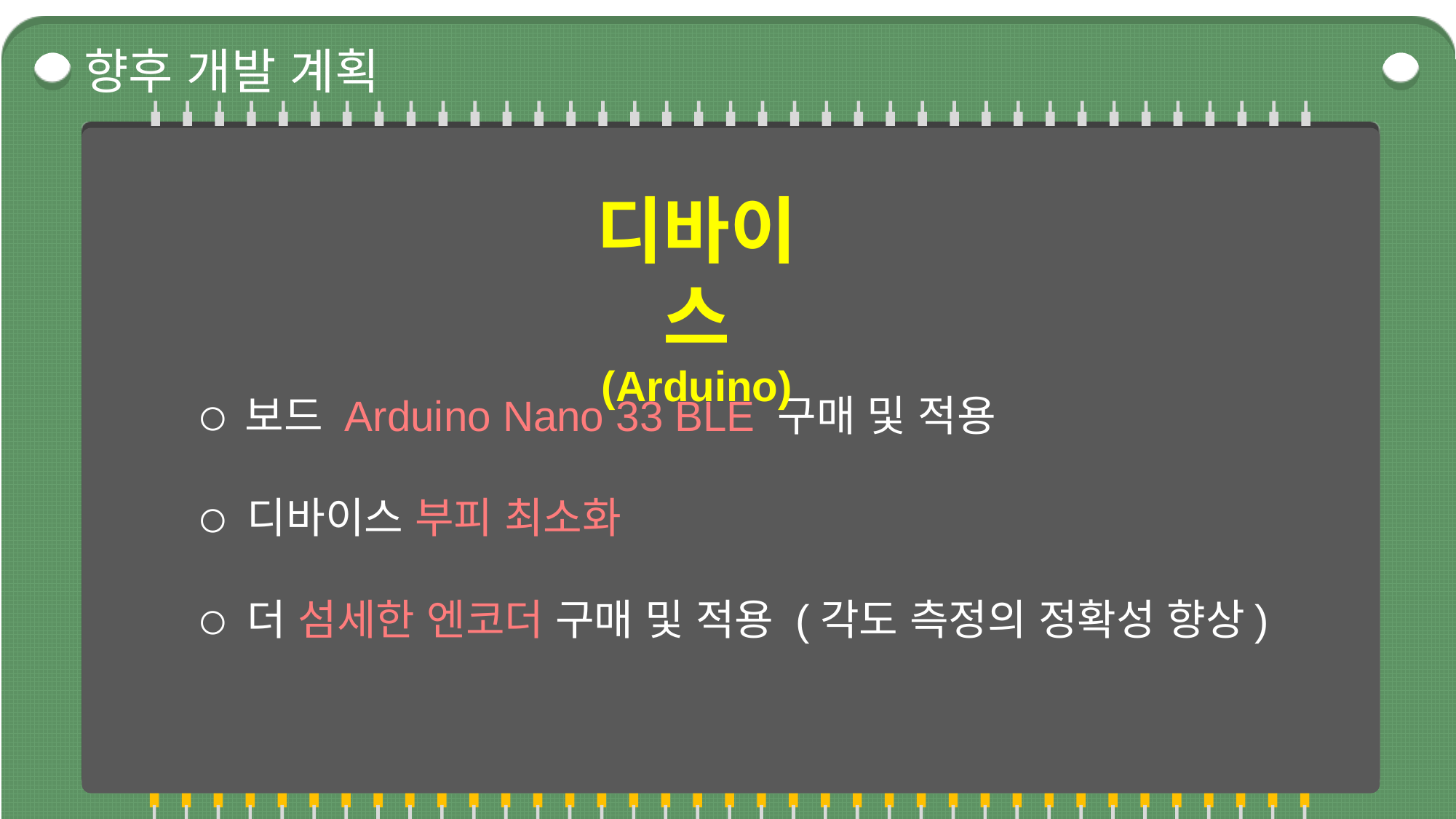

향후 개발 계획

### Chart

| Category |
|---|
디바이스 (Arduino)
⚪ 보드 Arduino Nano 33 BLE 구매 및 적용

⚪ 디바이스 부피 최소화

⚪ 더 섬세한 엔코더 구매 및 적용 (각도 측정의 정확성 향상)